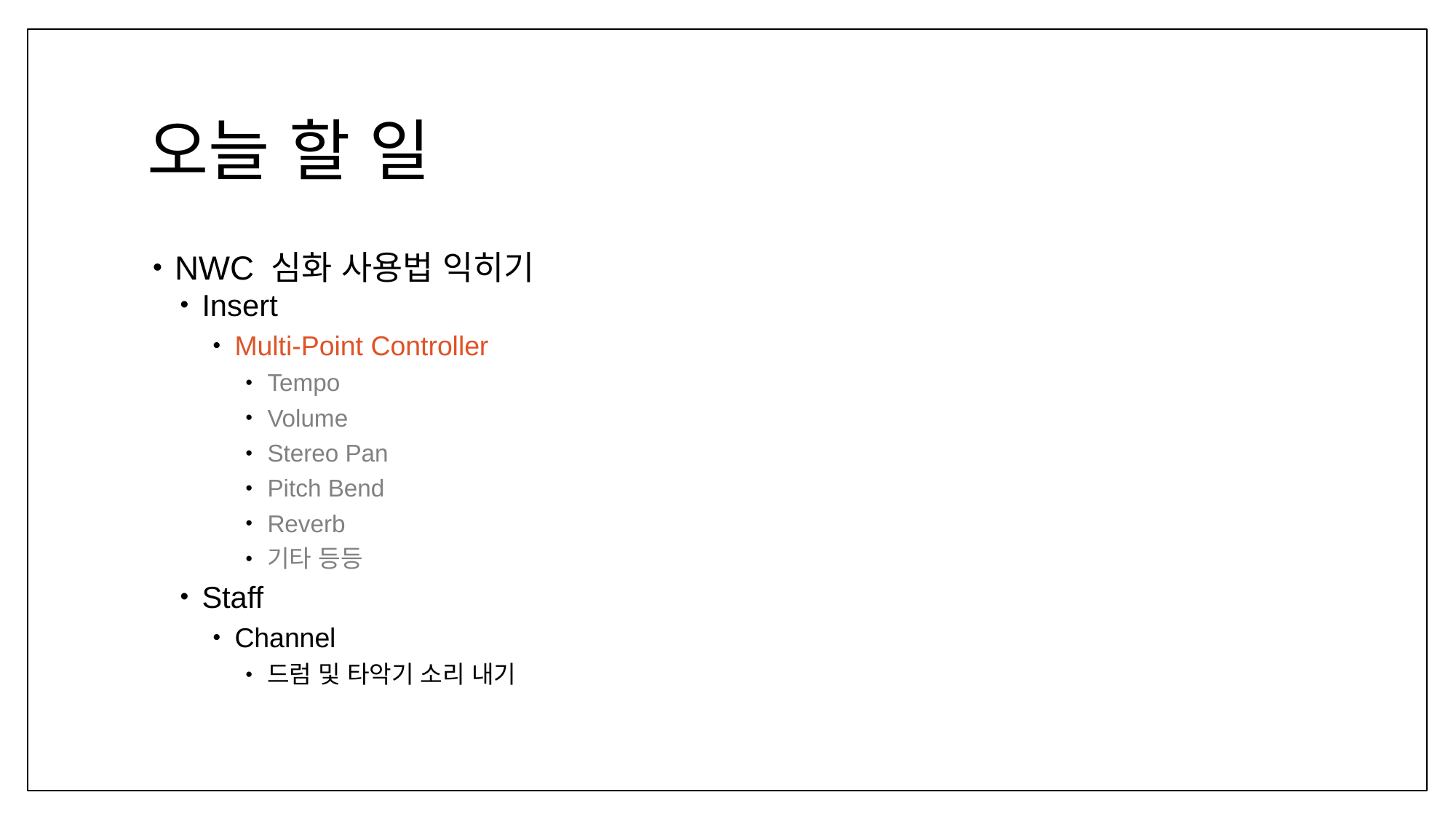

# 오늘 할 일
NWC 심화 사용법 익히기
Insert
Multi-Point Controller
Tempo
Volume
Stereo Pan
Pitch Bend
Reverb
기타 등등
Staff
Channel
드럼 및 타악기 소리 내기